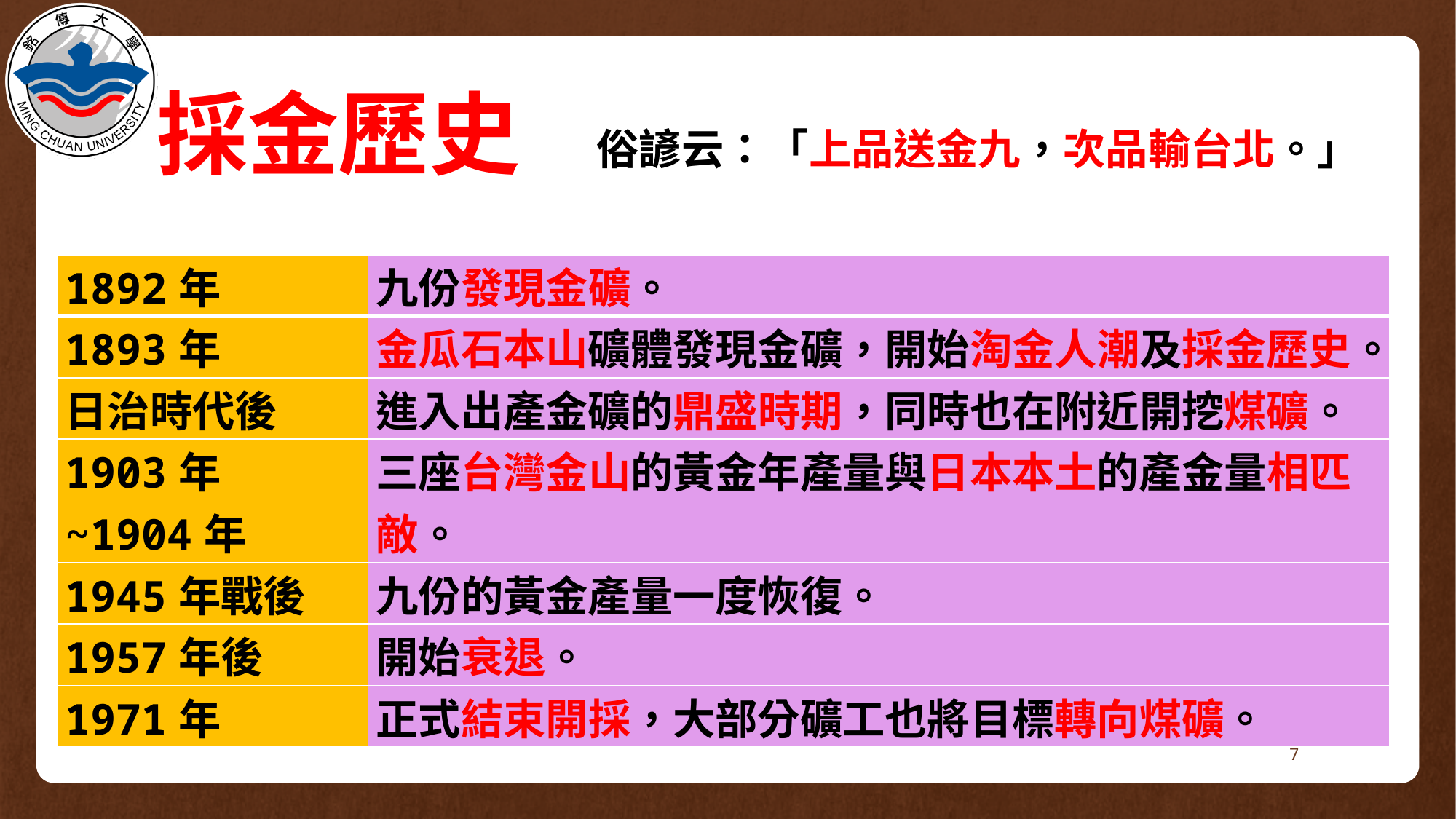

# 採金歷史
俗諺云：「上品送金九，次品輸台北。」
| 1892年 | 九份發現金礦。 |
| --- | --- |
| 1893年 | 金瓜石本山礦體發現金礦，開始淘金人潮及採金歷史。 |
| 日治時代後 | 進入出產金礦的鼎盛時期，同時也在附近開挖煤礦。 |
| 1903年~1904年 | 三座台灣金山的黃金年產量與日本本土的產金量相匹敵。 |
| 1945年戰後 | 九份的黃金產量一度恢復。 |
| 1957年後 | 開始衰退。 |
| 1971年 | 正式結束開採，大部分礦工也將目標轉向煤礦。 |
7